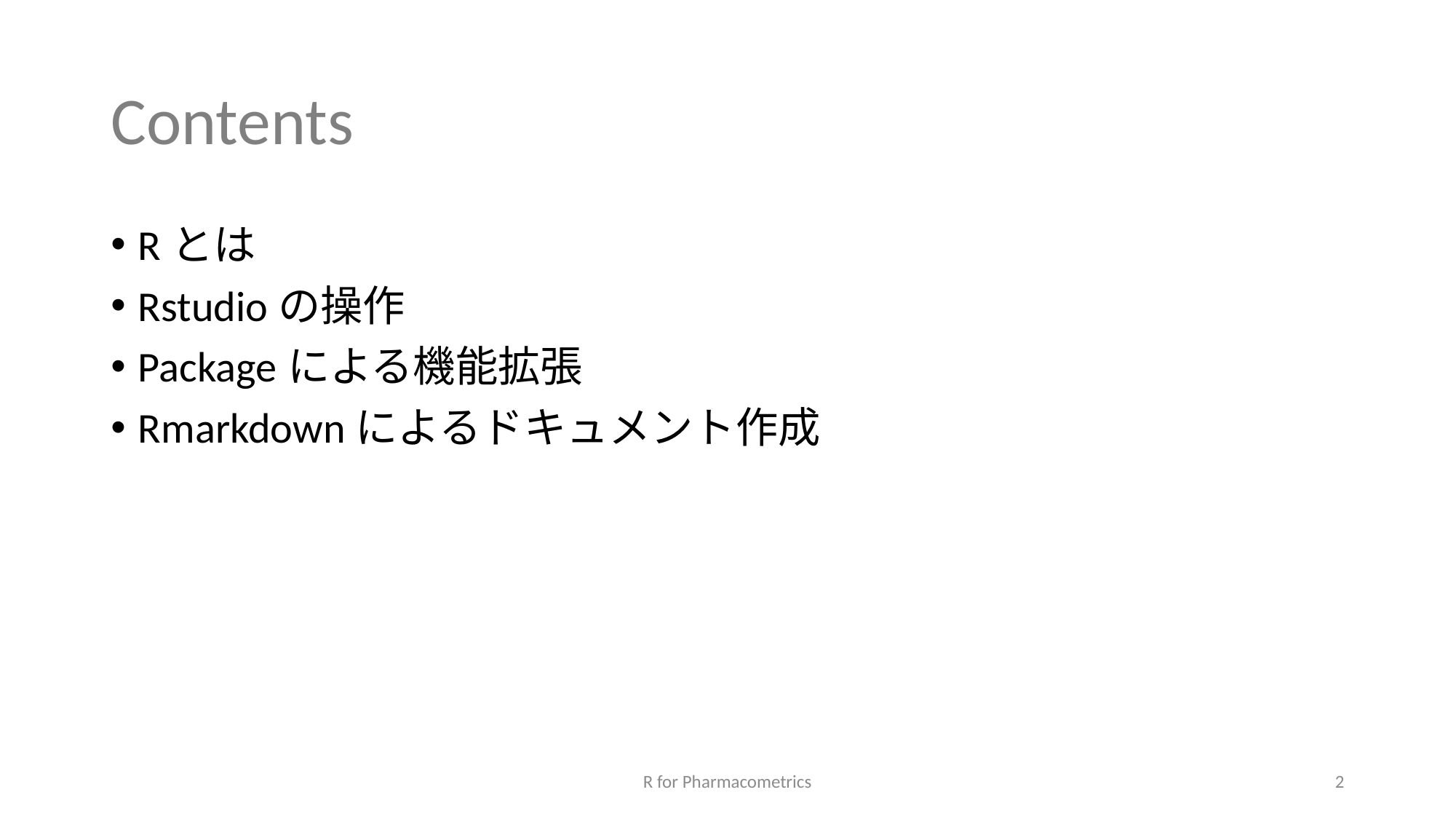

# Contents
Rとは
Rstudioの操作
Packageによる機能拡張
Rmarkdownによるドキュメント作成

R for Pharmacometrics
2